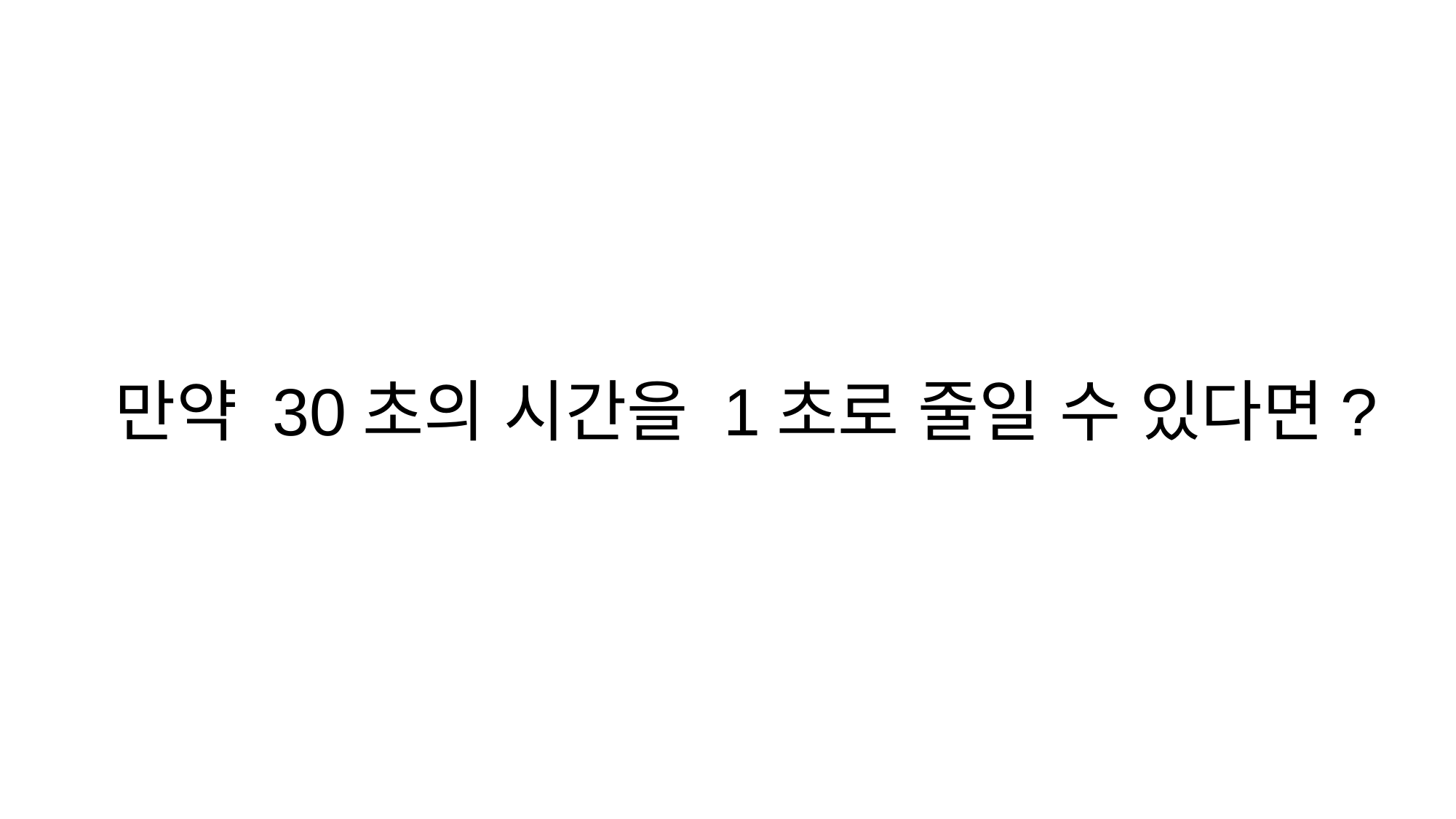

만약 30초의 시간을 1초로 줄일 수 있다면?